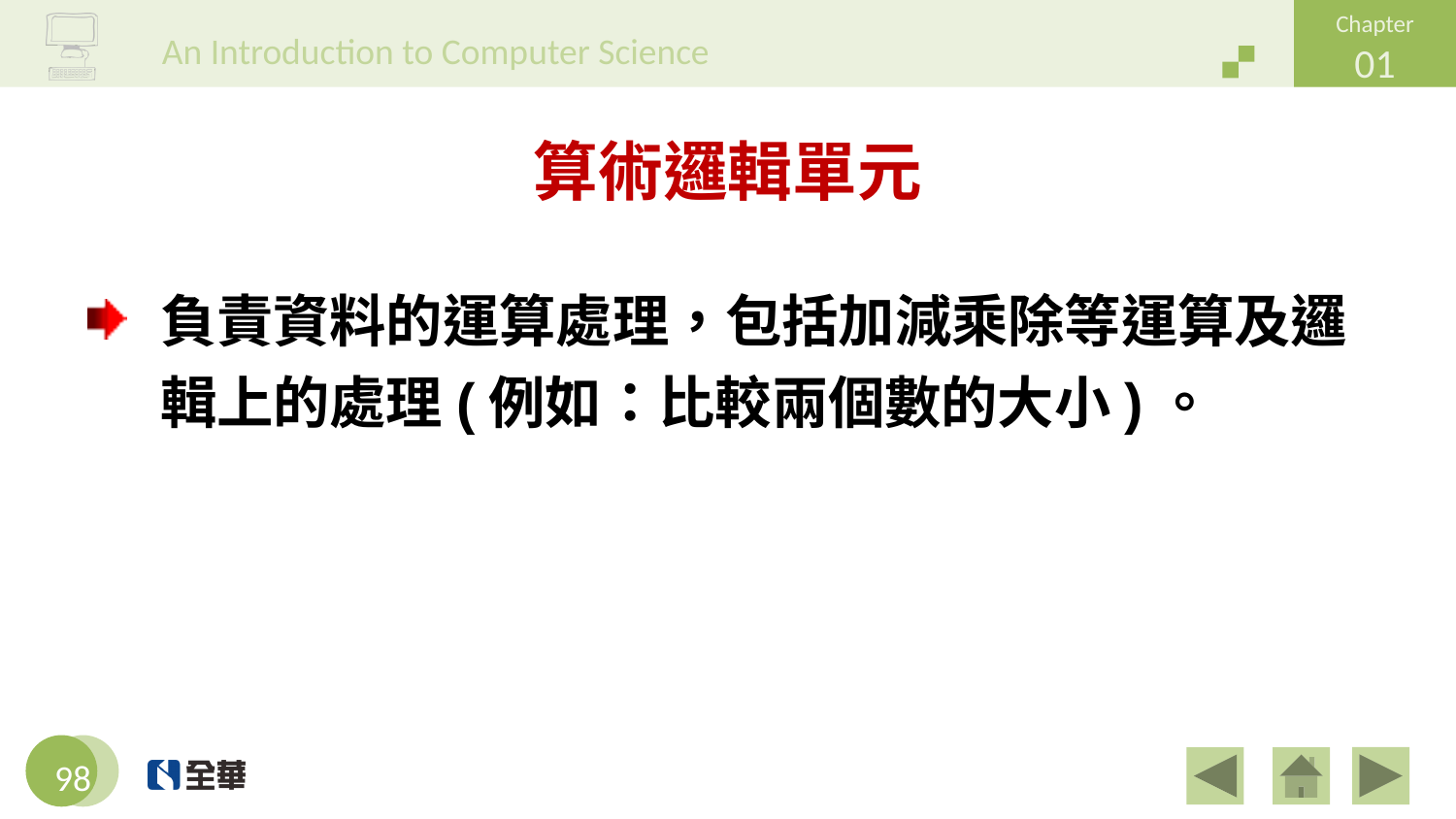

# 算術邏輯單元
負責資料的運算處理，包括加減乘除等運算及邏輯上的處理(例如：比較兩個數的大小)。